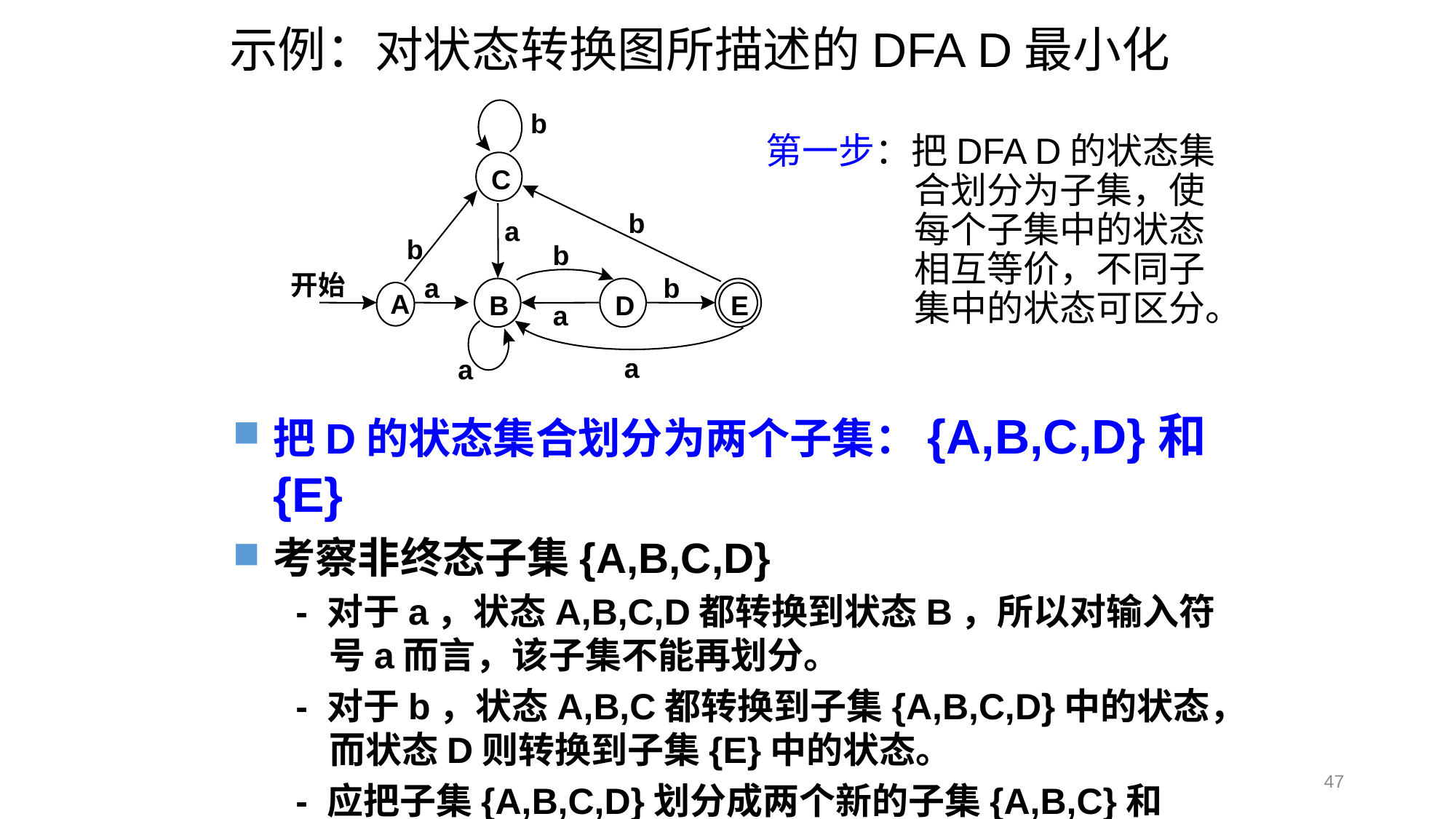

# 示例：对状态转换图所描述的DFA D最小化

b

 C

b
a
b
b

开始

  A

a
b

 B

 D

 E

a

a
a
第一步：把DFA D的状态集合划分为子集，使每个子集中的状态相互等价，不同子集中的状态可区分。
把D的状态集合划分为两个子集：{A,B,C,D}和{E}
考察非终态子集{A,B,C,D}
- 对于a，状态A,B,C,D都转换到状态B，所以对输入符号a而言，该子集不能再划分。
- 对于b，状态A,B,C都转换到子集{A,B,C,D}中的状态，而状态D则转换到子集{E}中的状态。
- 应把子集{A,B,C,D}划分成两个新的子集{A,B,C}和{D}。
47